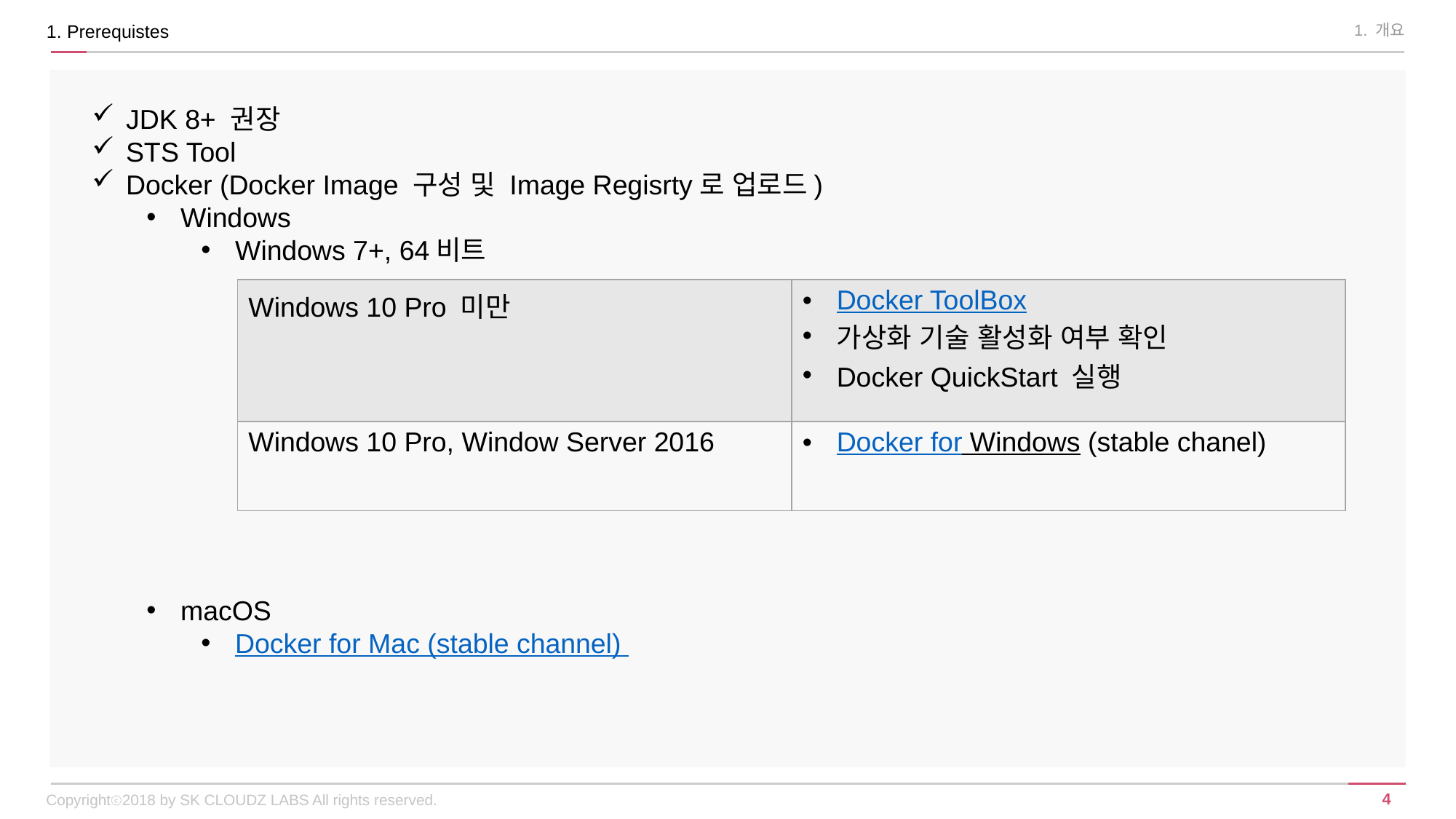

1. Prerequistes
1. 개요
JDK 8+ 권장
STS Tool
Docker (Docker Image 구성 및 Image Regisrty로 업로드)
Windows
Windows 7+, 64비트

macOS
Docker for Mac (stable channel)

| Windows 10 Pro 미만 | Docker ToolBox 가상화 기술 활성화 여부 확인 Docker QuickStart 실행 |
| --- | --- |
| Windows 10 Pro, Window Server 2016 | Docker for Windows (stable chanel) |
Copyrightⓒ2018 by SK CLOUDZ LABS All rights reserved.